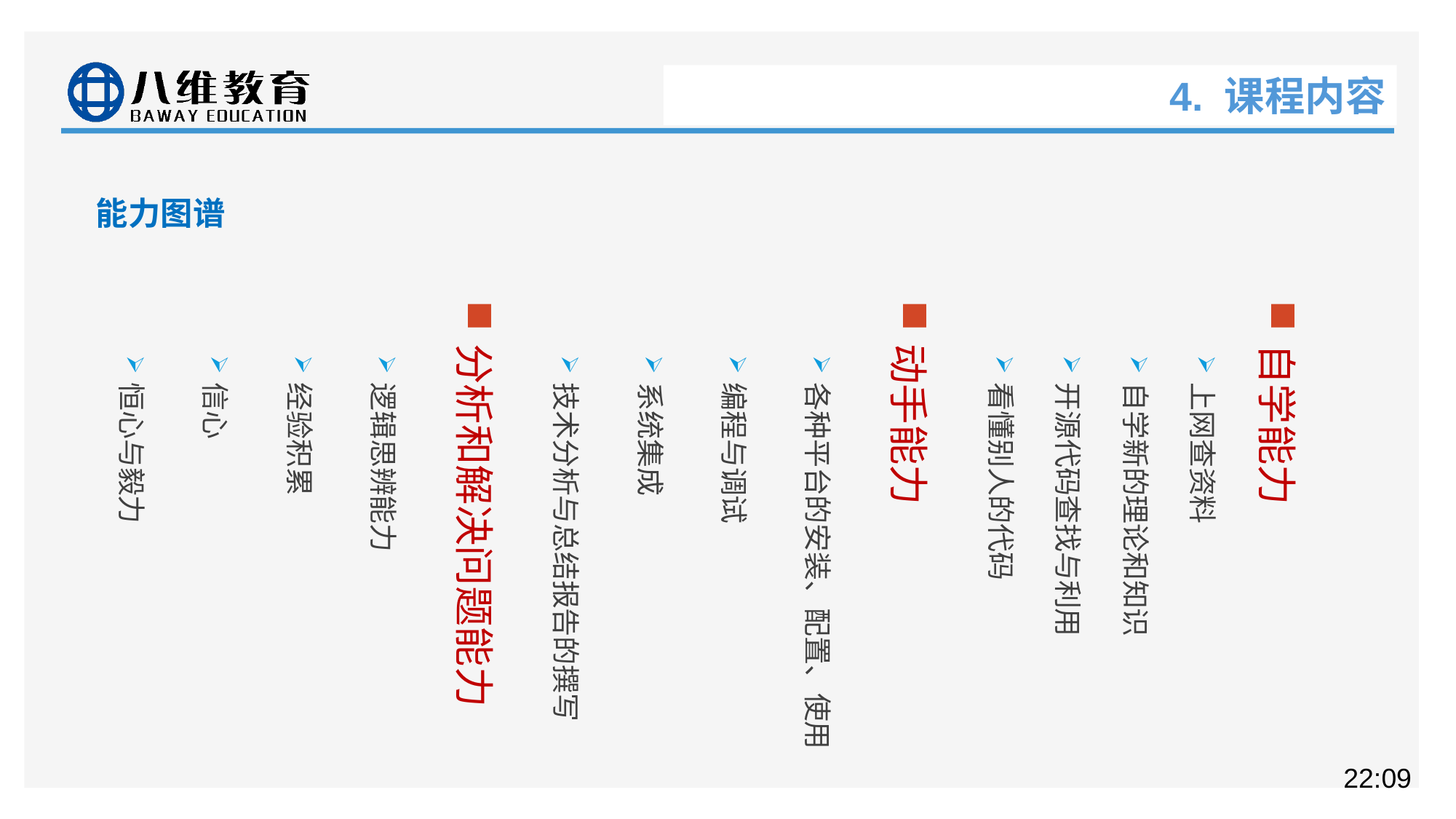

# 4. 课程内容
能力图谱
自学能力
上网查资料
自学新的理论和知识
开源代码查找与利用
看懂别人的代码
动手能力
各种平台的安装、配置、使用
编程与调试
系统集成
技术分析与总结报告的撰写
分析和解决问题能力
逻辑思辨能力
经验积累
信心
恒心与毅力